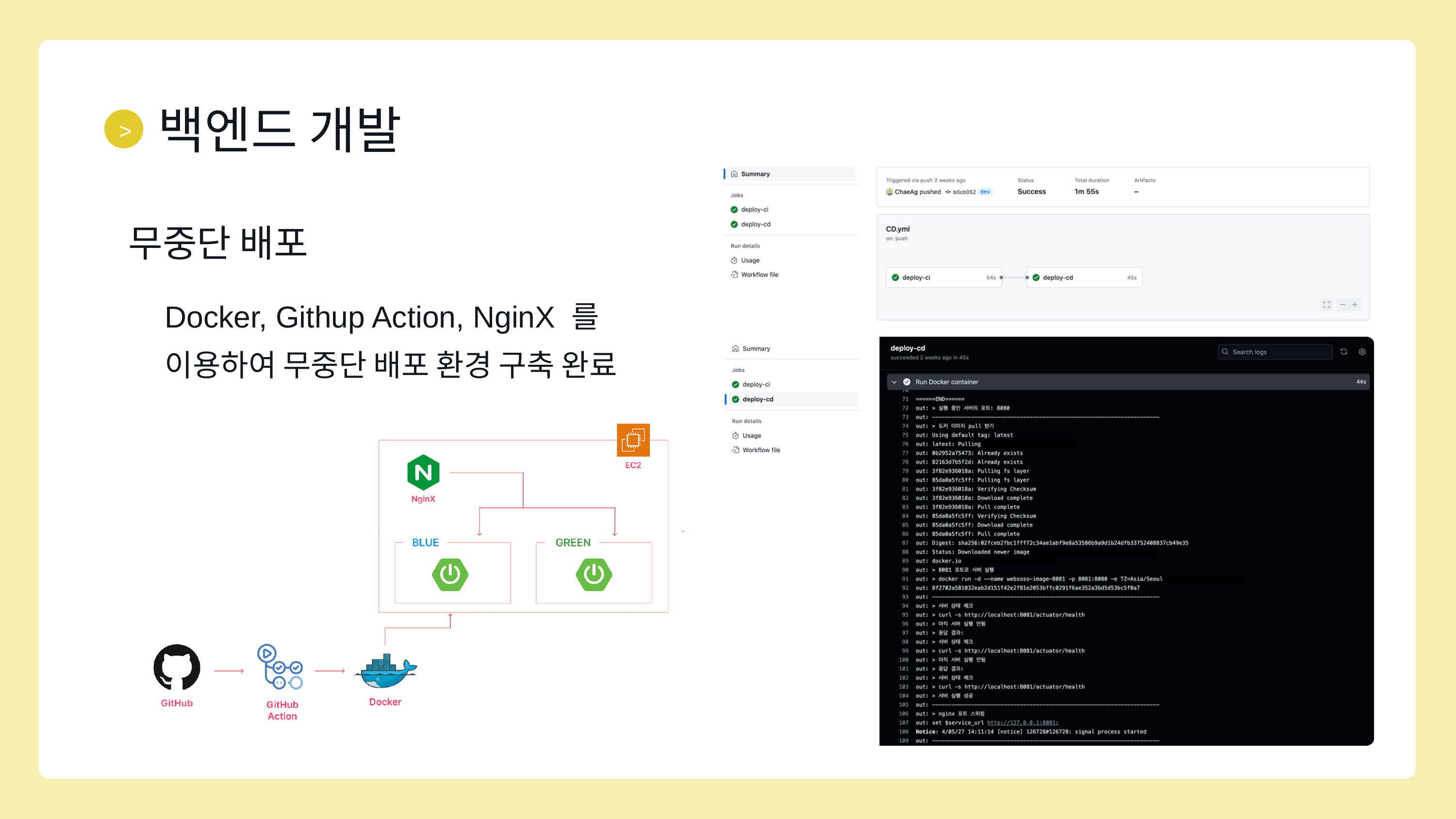

백엔드 개발

>

무중단 배포
Docker, Githup Action, NginX 를
이용하여 무중단 배포 환경 구축 완료